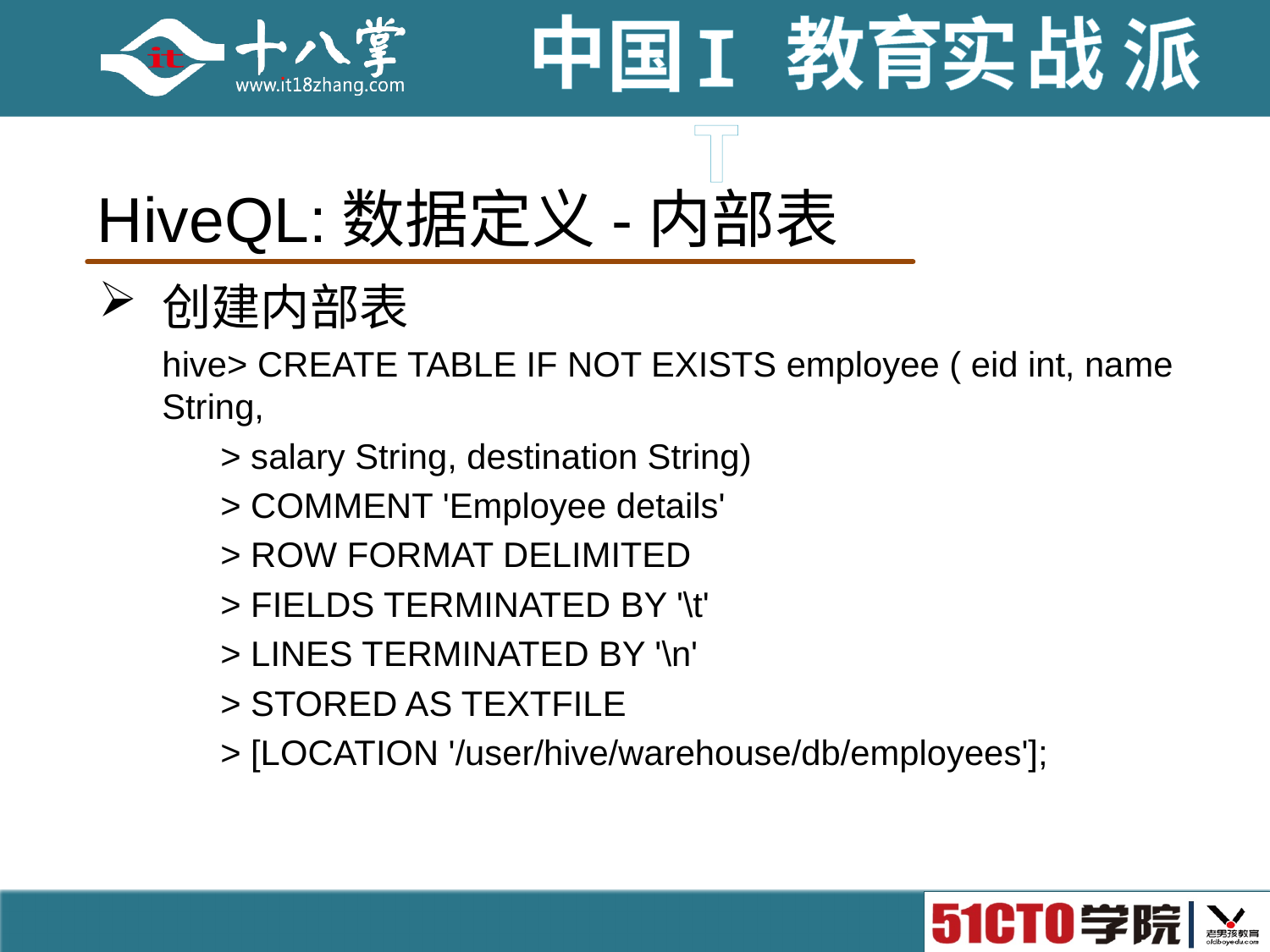

# HiveQL:数据定义-内部表
创建内部表
hive> CREATE TABLE IF NOT EXISTS employee ( eid int, name String,
      > salary String, destination String)
      > COMMENT 'Employee details'
      > ROW FORMAT DELIMITED
      > FIELDS TERMINATED BY '\t'
      > LINES TERMINATED BY '\n'
      > STORED AS TEXTFILE
      > [LOCATION '/user/hive/warehouse/db/employees'];